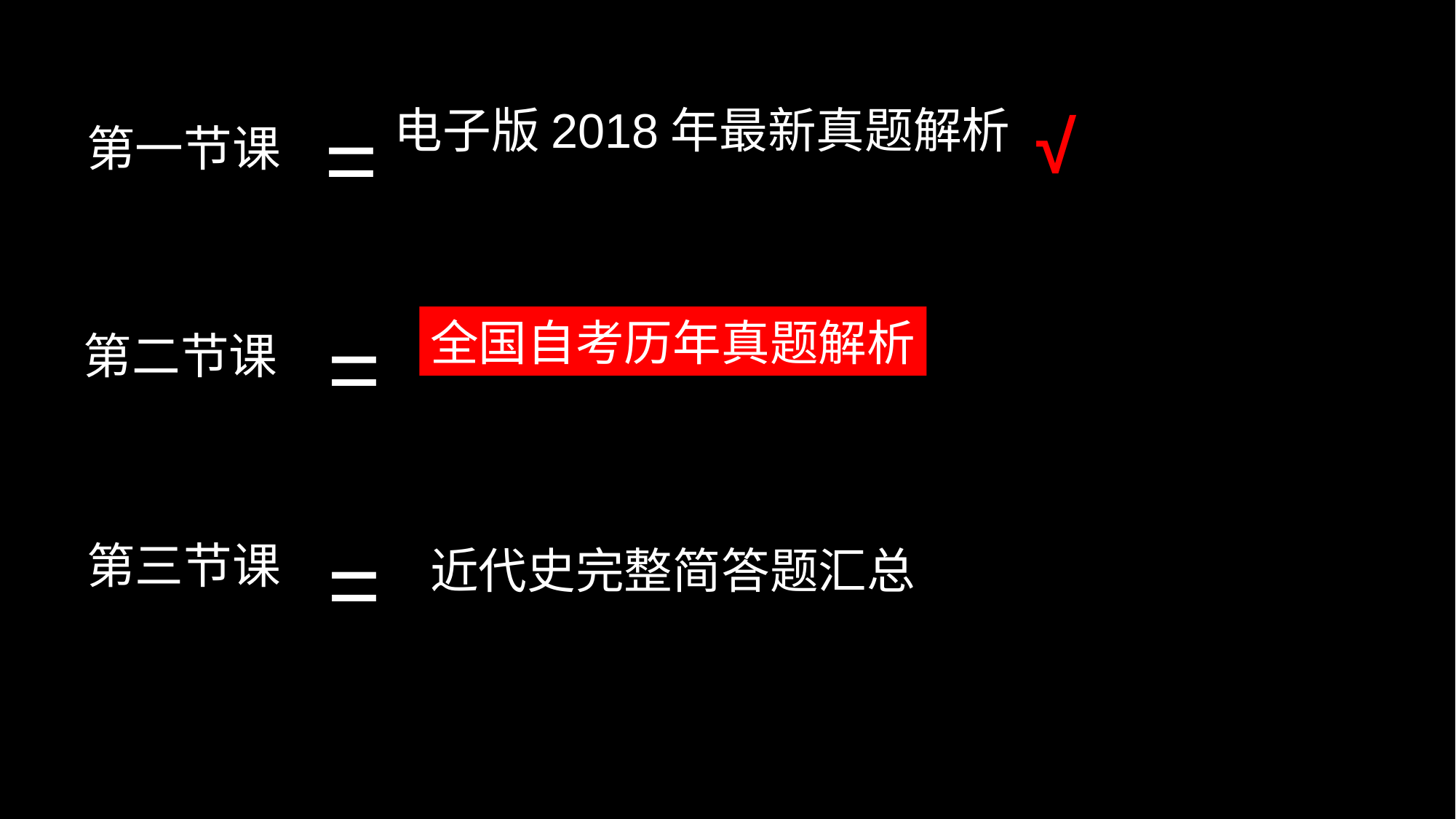

=
第一节课
电子版2018年最新真题解析
√
=
第二节课
全国自考历年真题解析
=
第三节课
近代史完整简答题汇总